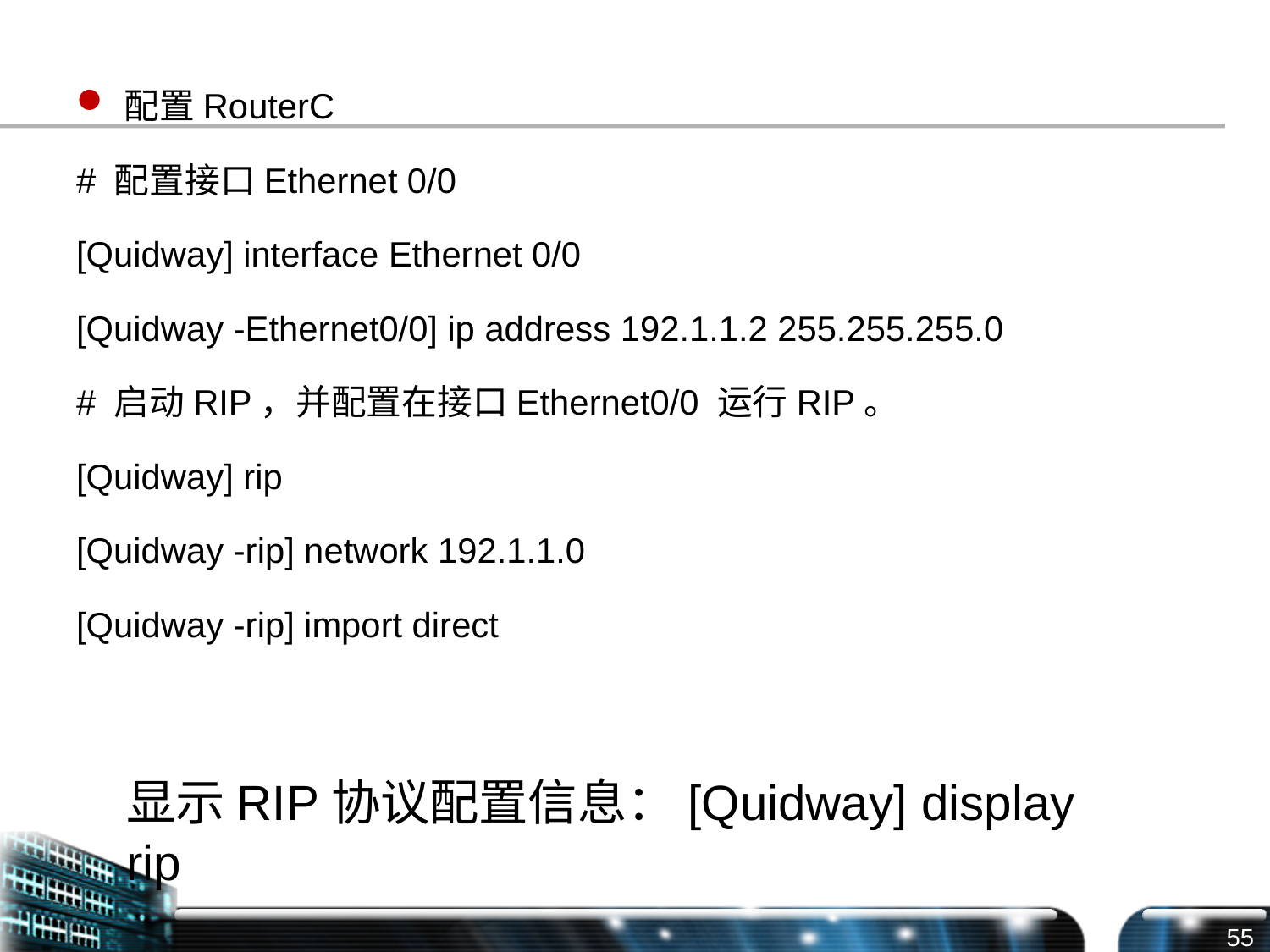

配置RouterC
# 配置接口Ethernet 0/0
[Quidway] interface Ethernet 0/0
[Quidway -Ethernet0/0] ip address 192.1.1.2 255.255.255.0
# 启动RIP，并配置在接口Ethernet0/0 运行RIP。
[Quidway] rip
[Quidway -rip] network 192.1.1.0
[Quidway -rip] import direct

显示RIP协议配置信息：[Quidway] display rip